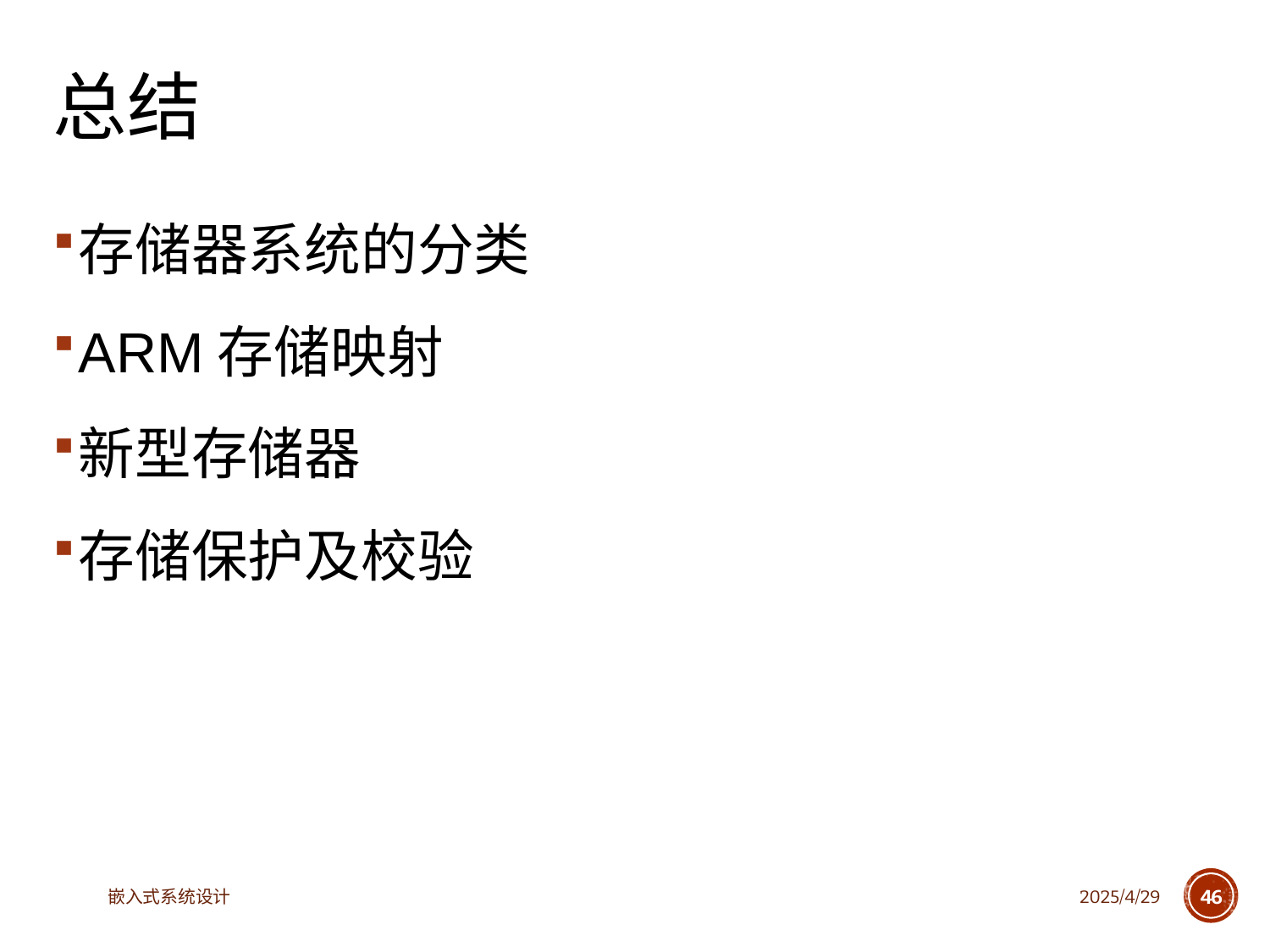

# 总结
存储器系统的分类
ARM存储映射
新型存储器
存储保护及校验
嵌入式系统设计
2025/4/29
46